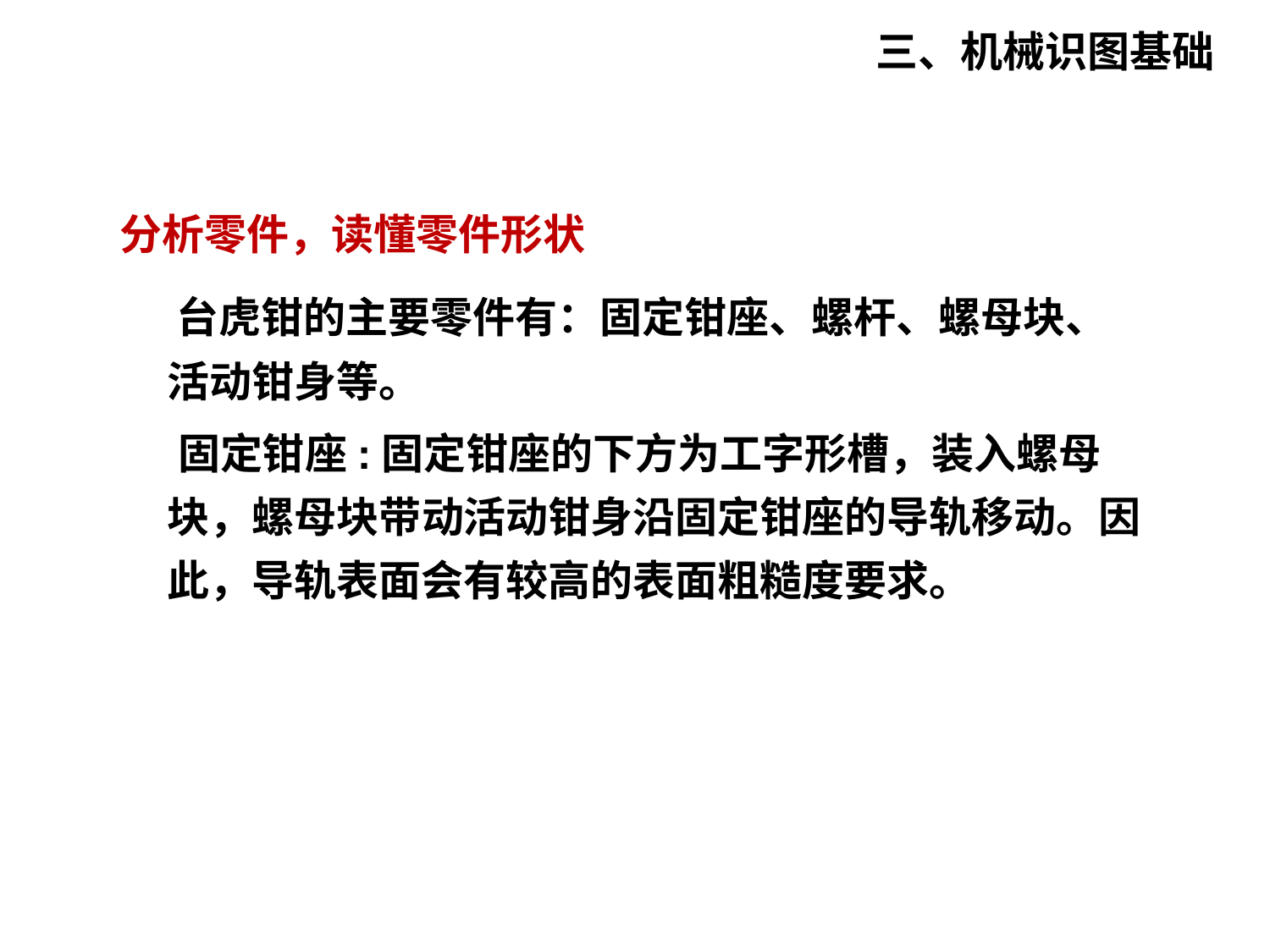

三、机械识图基础
分析零件，读懂零件形状
    台虎钳的主要零件有：固定钳座、螺杆、螺母块、活动钳身等。
     固定钳座:固定钳座的下方为工字形槽，装入螺母块，螺母块带动活动钳身沿固定钳座的导轨移动。因此，导轨表面会有较高的表面粗糙度要求。